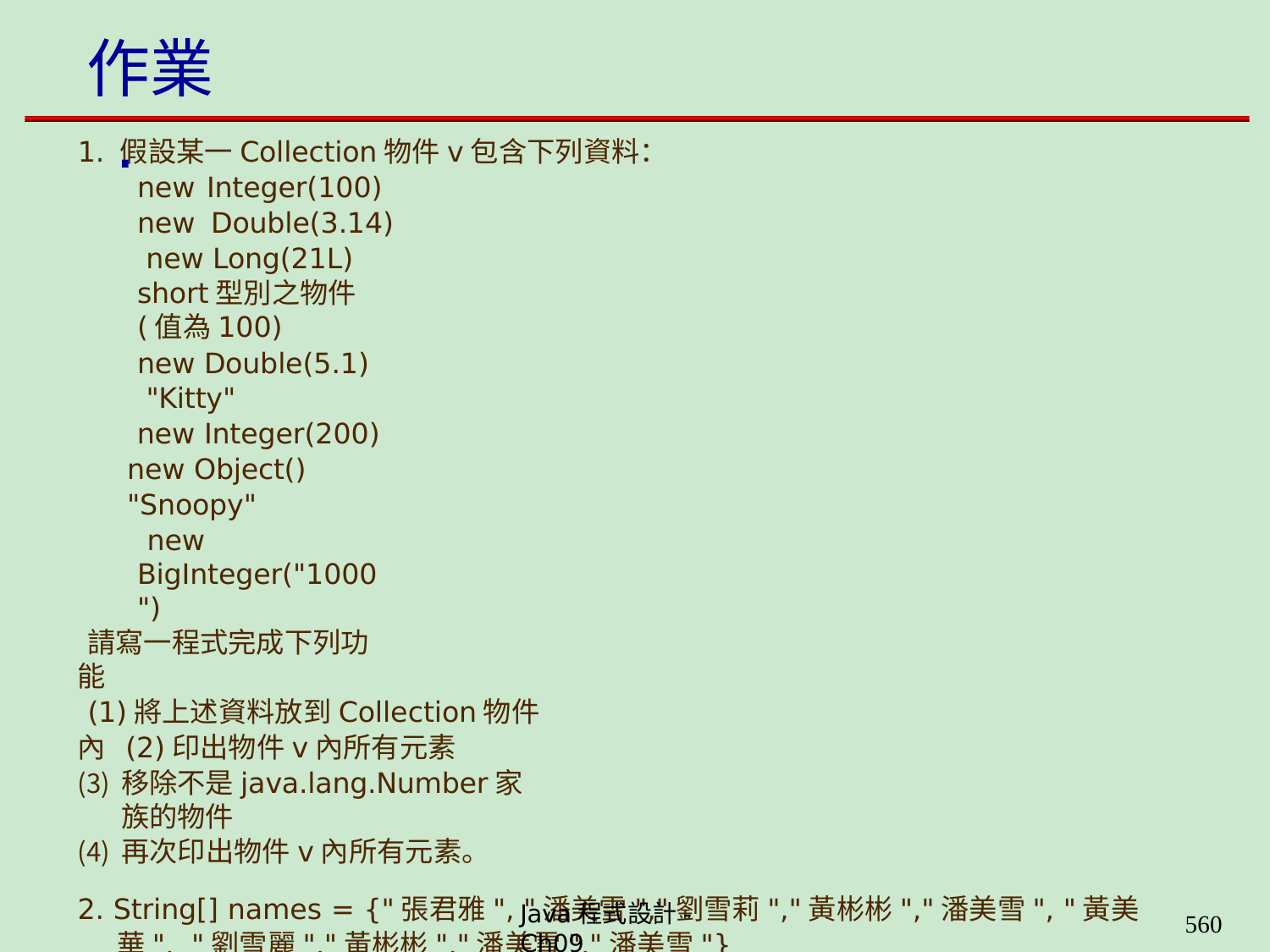

# 作業 .
1. 假設某一Collection物件v包含下列資料：
new Integer(100)  new Double(3.14)  new Long(21L)
short型別之物件(值為100)
new Double(5.1)  "Kitty"
new Integer(200)  new Object()  "Snoopy"
new BigInteger("1000")
請寫一程式完成下列功能
(1)將上述資料放到Collection物件內  (2)印出物件v內所有元素
移除不是java.lang.Number家族的物件
再次印出物件v內所有元素。

2. String[] names = {"張君雅", "潘美雪","劉雪莉","黃彬彬","潘美雪", "黃美華",  "劉雪麗","黃彬彬","潘美雪","潘美雪"}
此陣列有十個元素，其中某些元素重複，請利用java.util.Set的特性，將重複的元素 去除，只留一份。請將去除重複後的資料顯示在螢幕上。
Java程式設計-Ch09
560